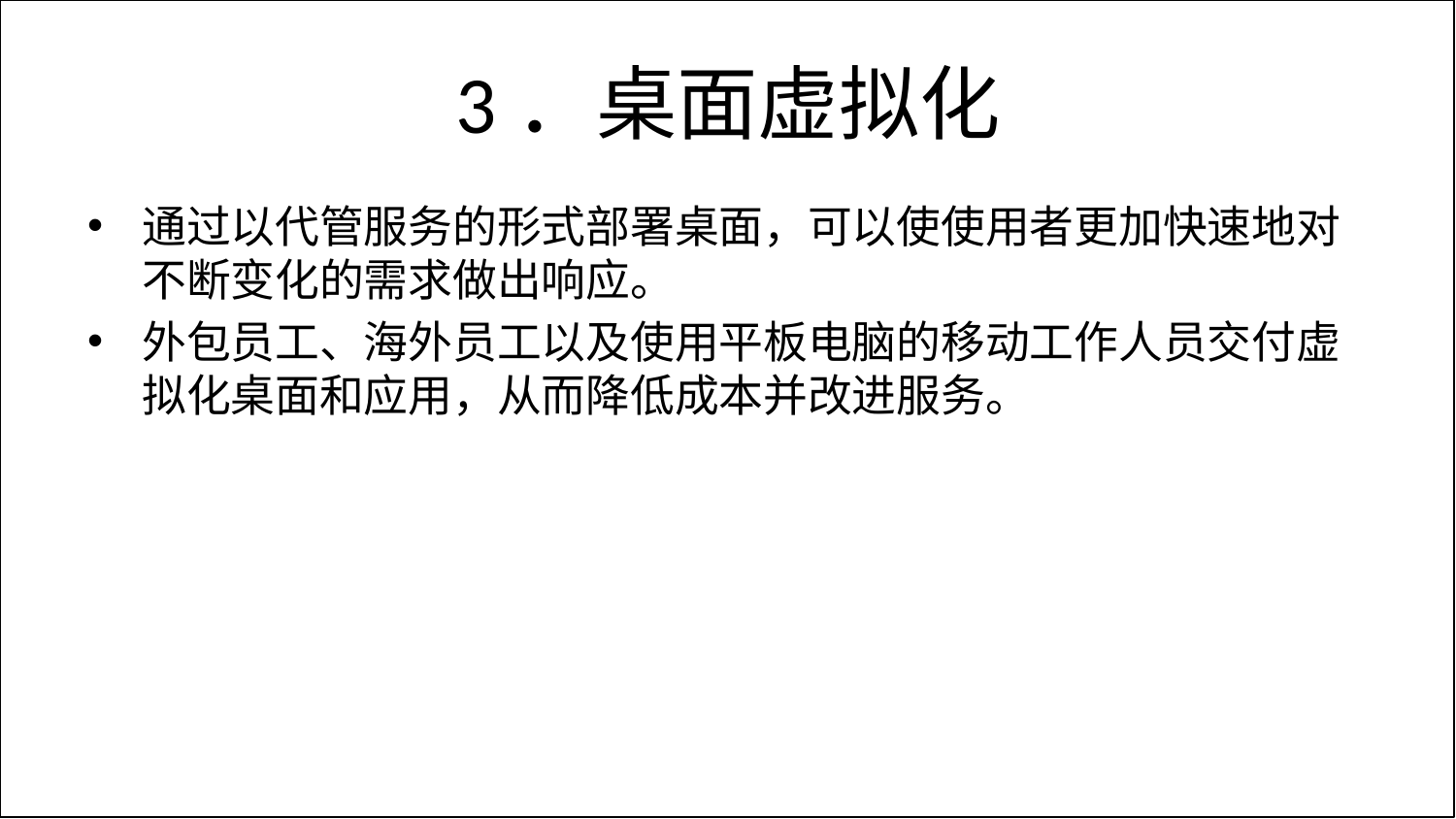

# 3．桌面虚拟化
通过以代管服务的形式部署桌面，可以使使用者更加快速地对不断变化的需求做出响应。
外包员工、海外员工以及使用平板电脑的移动工作人员交付虚拟化桌面和应用，从而降低成本并改进服务。